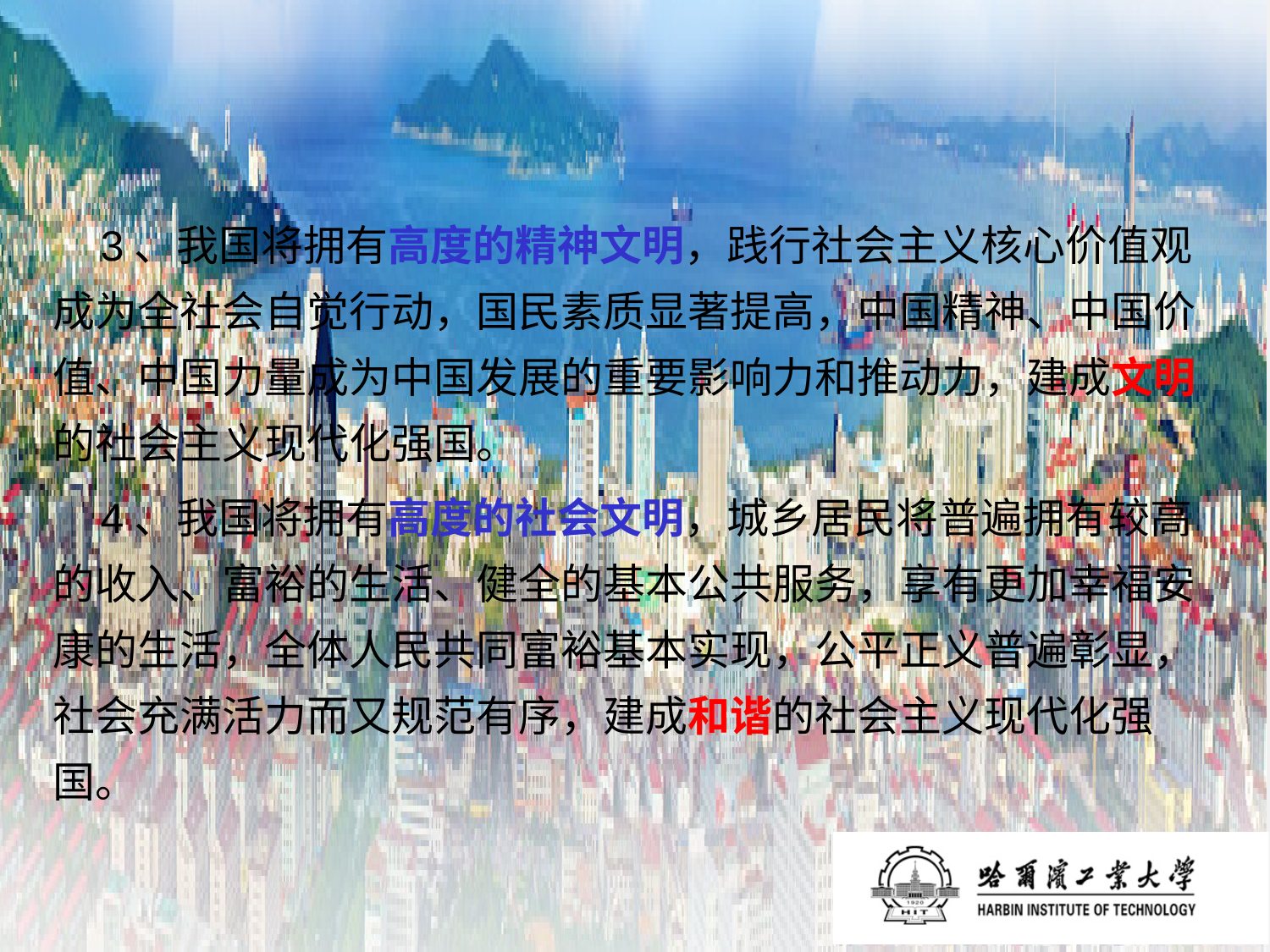

3、我国将拥有高度的精神文明，践行社会主义核心价值观成为全社会自觉行动，国民素质显著提高，中国精神、中国价值、中国力量成为中国发展的重要影响力和推动力，建成文明的社会主义现代化强国。
    4、我国将拥有高度的社会文明，城乡居民将普遍拥有较高的收入、富裕的生活、健全的基本公共服务，享有更加幸福安康的生活，全体人民共同富裕基本实现，公平正义普遍彰显，社会充满活力而又规范有序，建成和谐的社会主义现代化强国。